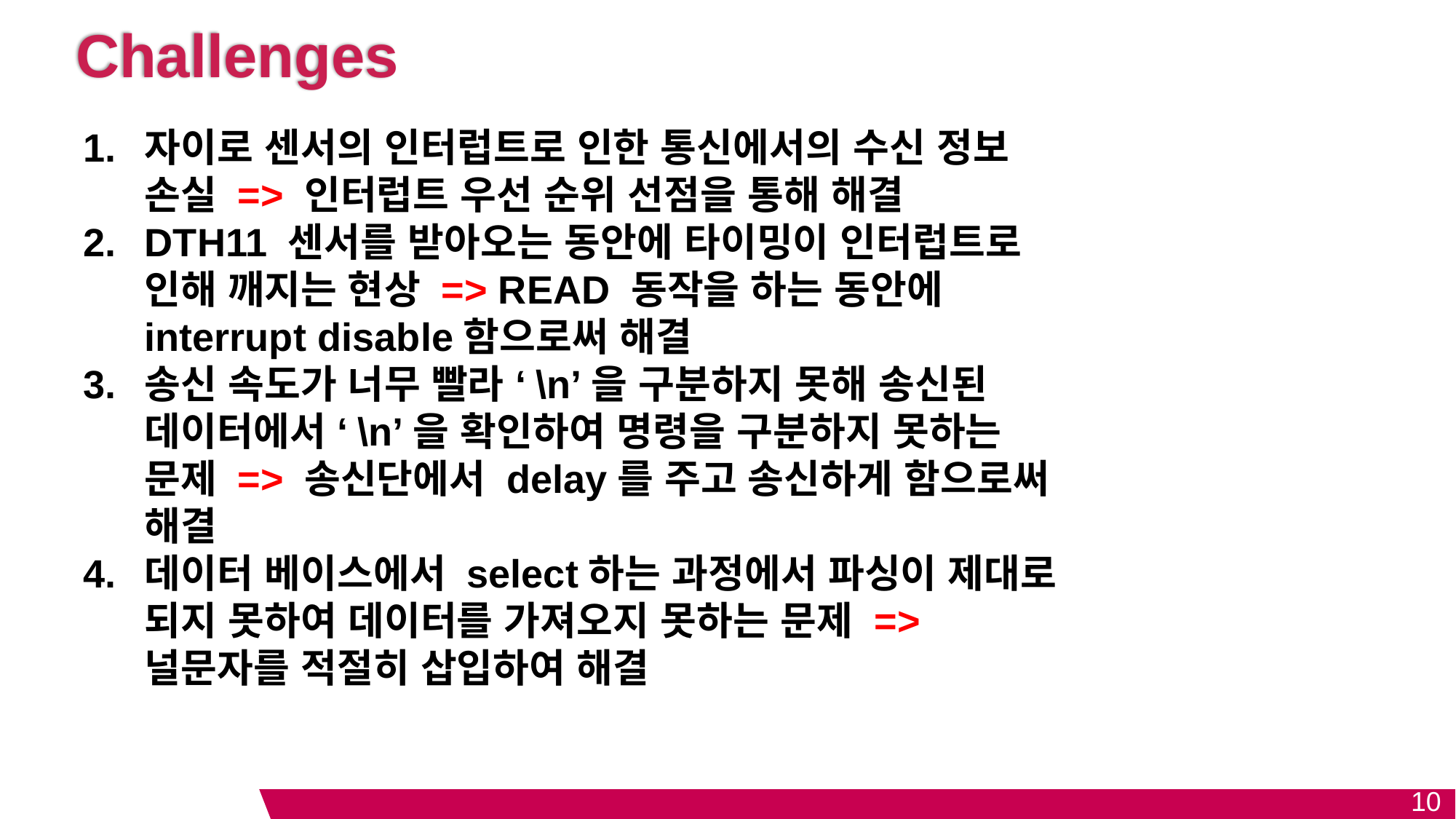

# Challenges
자이로 센서의 인터럽트로 인한 통신에서의 수신 정보 손실 => 인터럽트 우선 순위 선점을 통해 해결
DTH11 센서를 받아오는 동안에 타이밍이 인터럽트로 인해 깨지는 현상 => READ 동작을 하는 동안에 interrupt disable함으로써 해결
송신 속도가 너무 빨라 ‘\n’을 구분하지 못해 송신된 데이터에서 ‘\n’을 확인하여 명령을 구분하지 못하는 문제 => 송신단에서 delay를 주고 송신하게 함으로써 해결
데이터 베이스에서 select하는 과정에서 파싱이 제대로 되지 못하여 데이터를 가져오지 못하는 문제 => 널문자를 적절히 삽입하여 해결
10